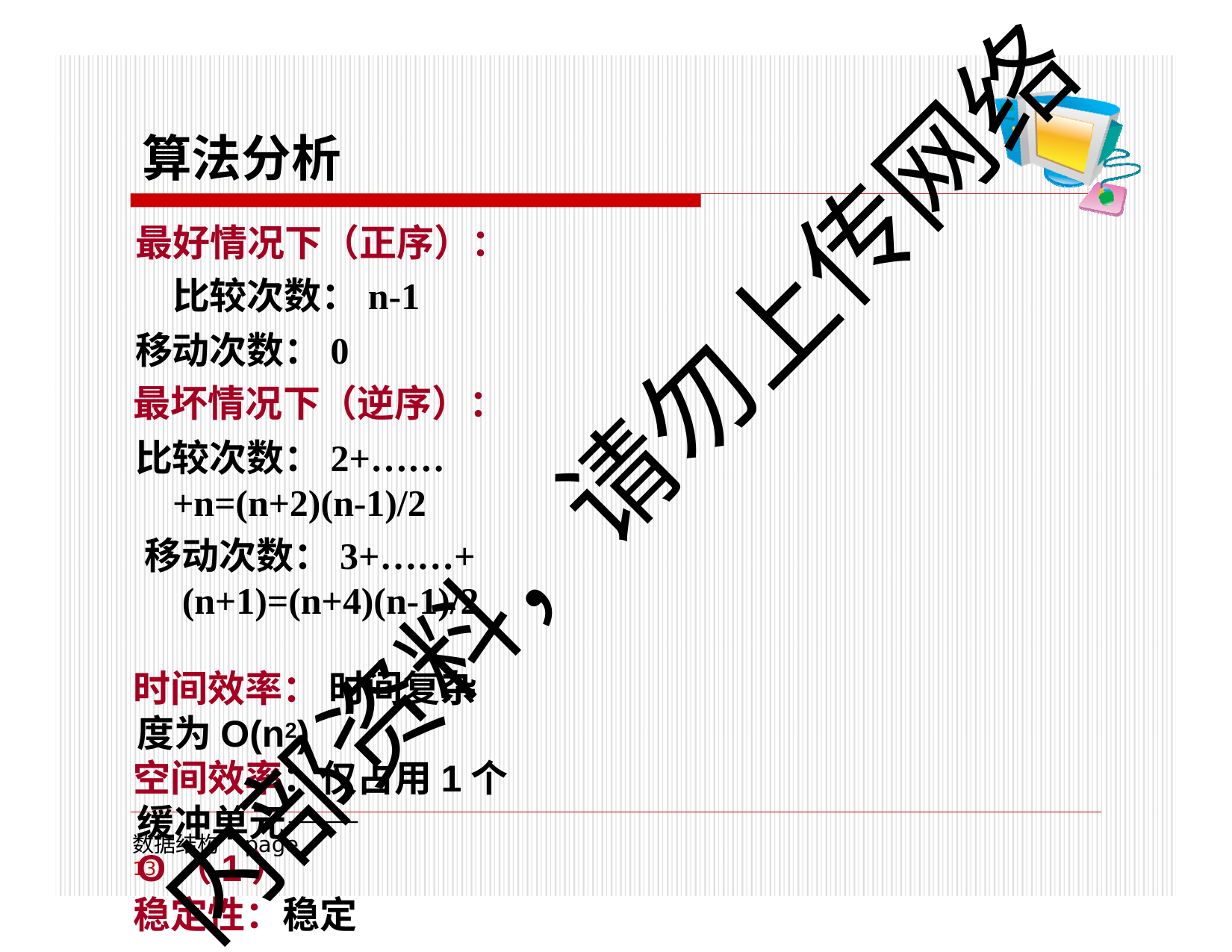

# 算法分析

最好情况下（正序）： 比较次数：n-1
移动次数：0
最坏情况下（逆序）：
比较次数：2+……+n=(n+2)(n-1)/2
移动次数：3+……+(n+1)=(n+4)(n-1)/2

时间效率： 时间复杂度为O(n2)
空间效率：仅占用1个缓冲单元——O（1）
稳定性：稳定
内部资料，请勿上传网络

数据结构	page 13